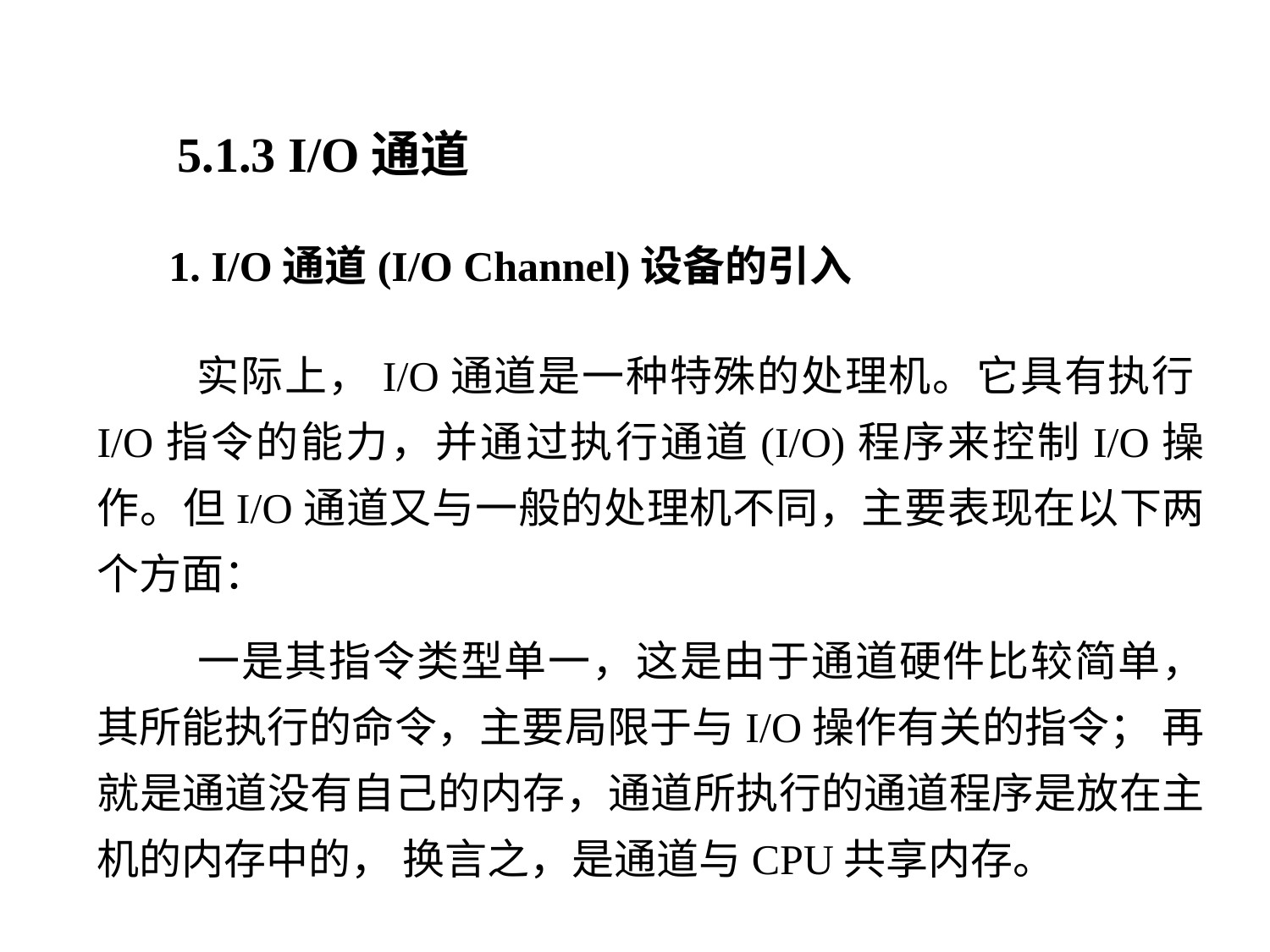

5.1.3 I/O通道
1. I/O通道(I/O Channel)设备的引入
        实际上，I/O通道是一种特殊的处理机。它具有执行I/O指令的能力，并通过执行通道(I/O)程序来控制I/O操作。但I/O通道又与一般的处理机不同，主要表现在以下两个方面：
        一是其指令类型单一，这是由于通道硬件比较简单， 其所能执行的命令，主要局限于与I/O操作有关的指令； 再就是通道没有自己的内存，通道所执行的通道程序是放在主机的内存中的， 换言之，是通道与CPU共享内存。